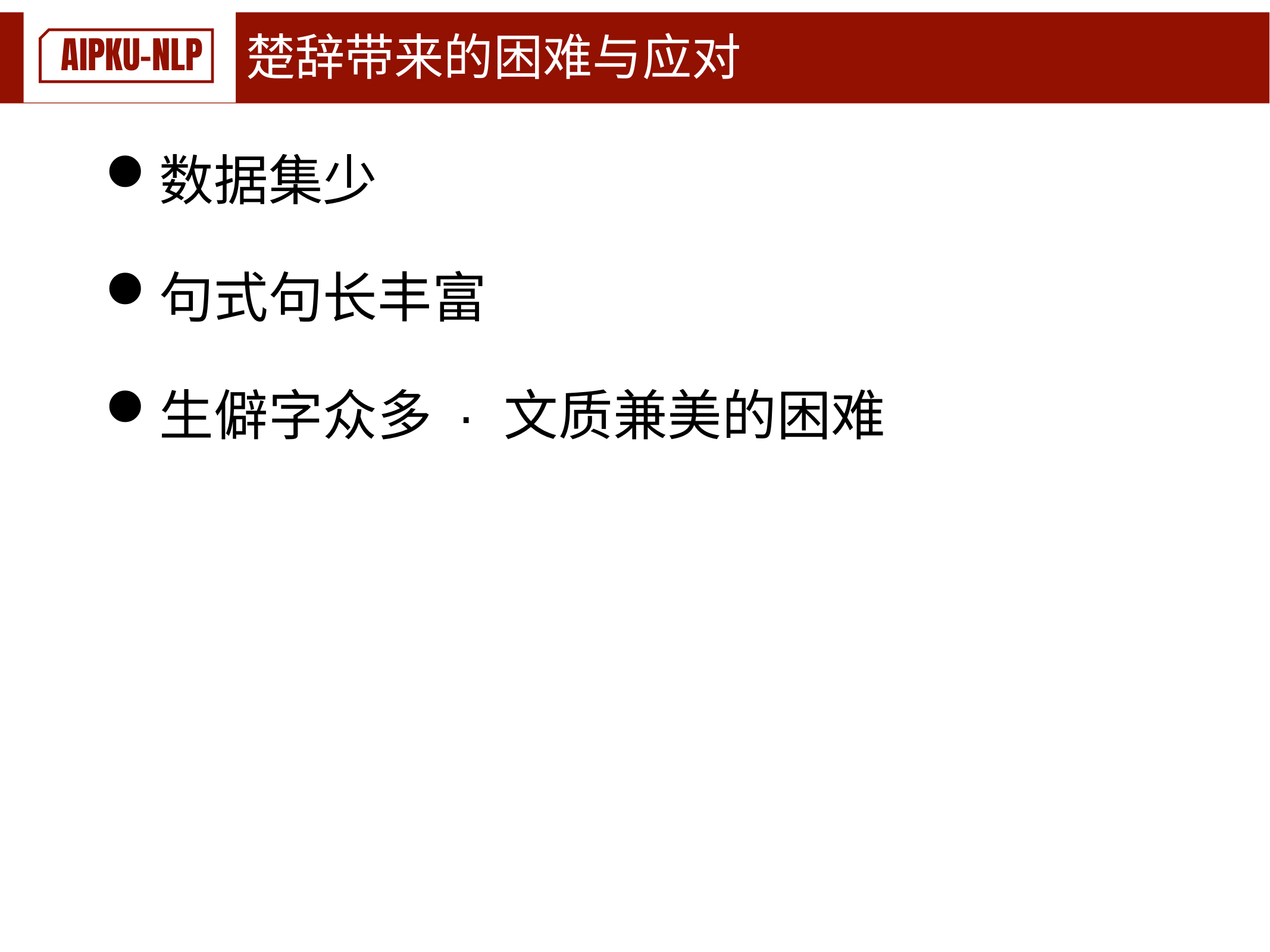

# 楚辞带来的困难与应对
数据集少
句式句长丰富
生僻字众多 · 文质兼美的困难